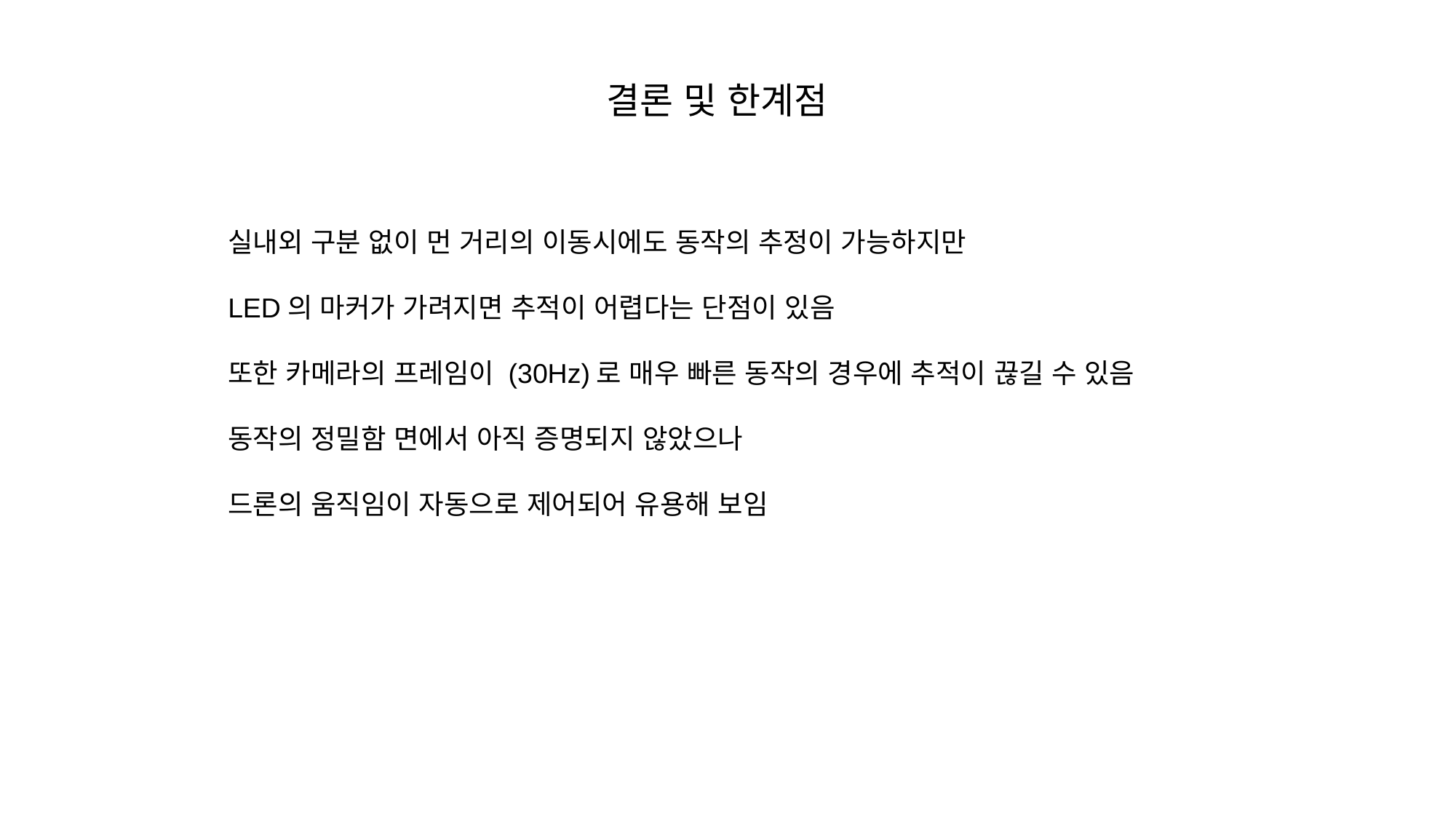

결론 및 한계점
실내외 구분 없이 먼 거리의 이동시에도 동작의 추정이 가능하지만

LED의 마커가 가려지면 추적이 어렵다는 단점이 있음

또한 카메라의 프레임이 (30Hz)로 매우 빠른 동작의 경우에 추적이 끊길 수 있음

동작의 정밀함 면에서 아직 증명되지 않았으나

드론의 움직임이 자동으로 제어되어 유용해 보임